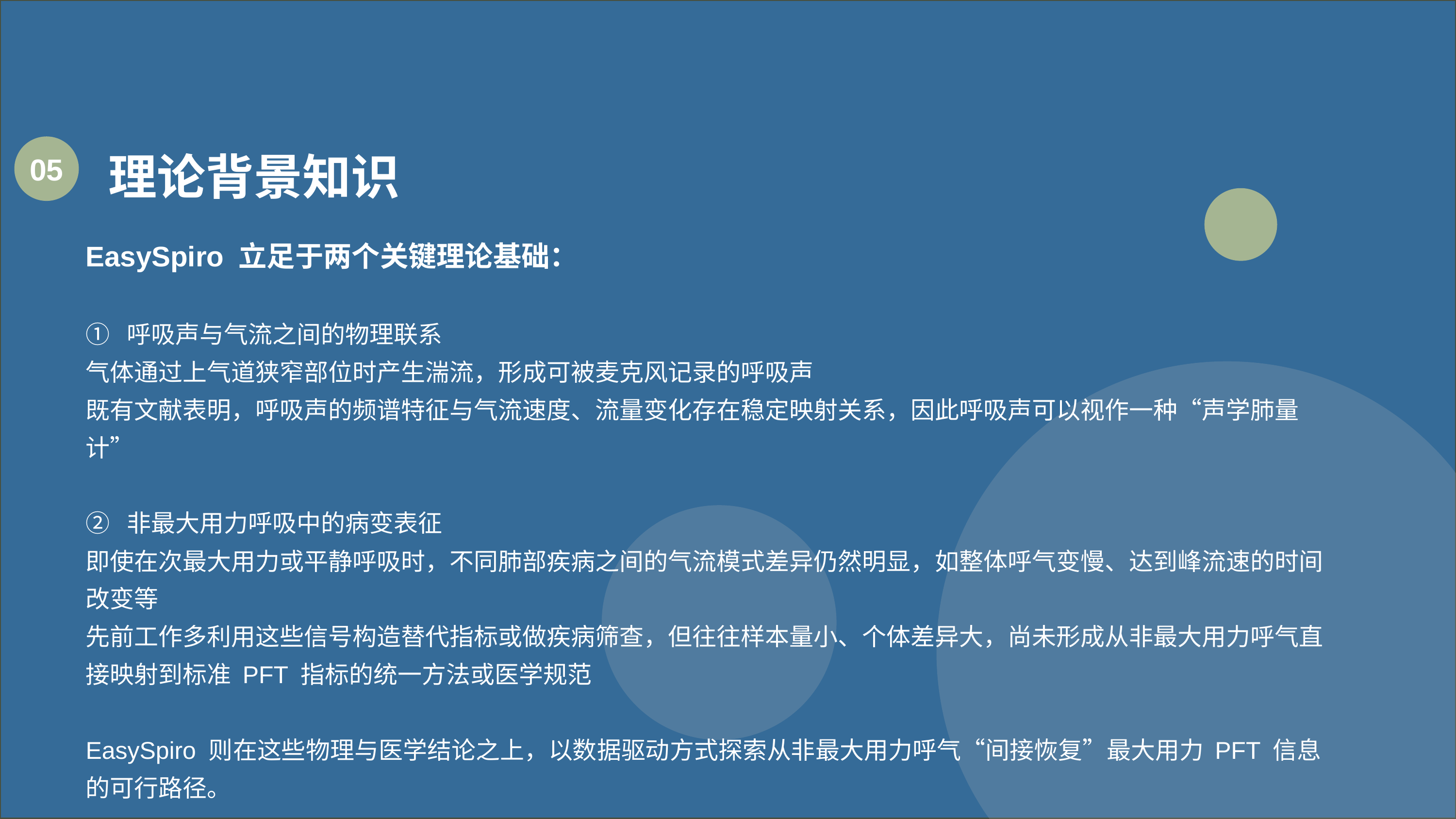

理论背景知识

05
EasySpiro 立足于两个关键理论基础：

①  呼吸声与气流之间的物理联系
气体通过上气道狭窄部位时产生湍流，形成可被麦克风记录的呼吸声
既有文献表明，呼吸声的频谱特征与气流速度、流量变化存在稳定映射关系，因此呼吸声可以视作一种“声学肺量计”

②  非最大用力呼吸中的病变表征
即使在次最大用力或平静呼吸时，不同肺部疾病之间的气流模式差异仍然明显，如整体呼气变慢、达到峰流速的时间改变等
先前工作多利用这些信号构造替代指标或做疾病筛查，但往往样本量小、个体差异大，尚未形成从非最大用力呼气直接映射到标准 PFT 指标的统一方法或医学规范

EasySpiro 则在这些物理与医学结论之上，以数据驱动方式探索从非最大用力呼气“间接恢复”最大用力 PFT 信息的可行路径。